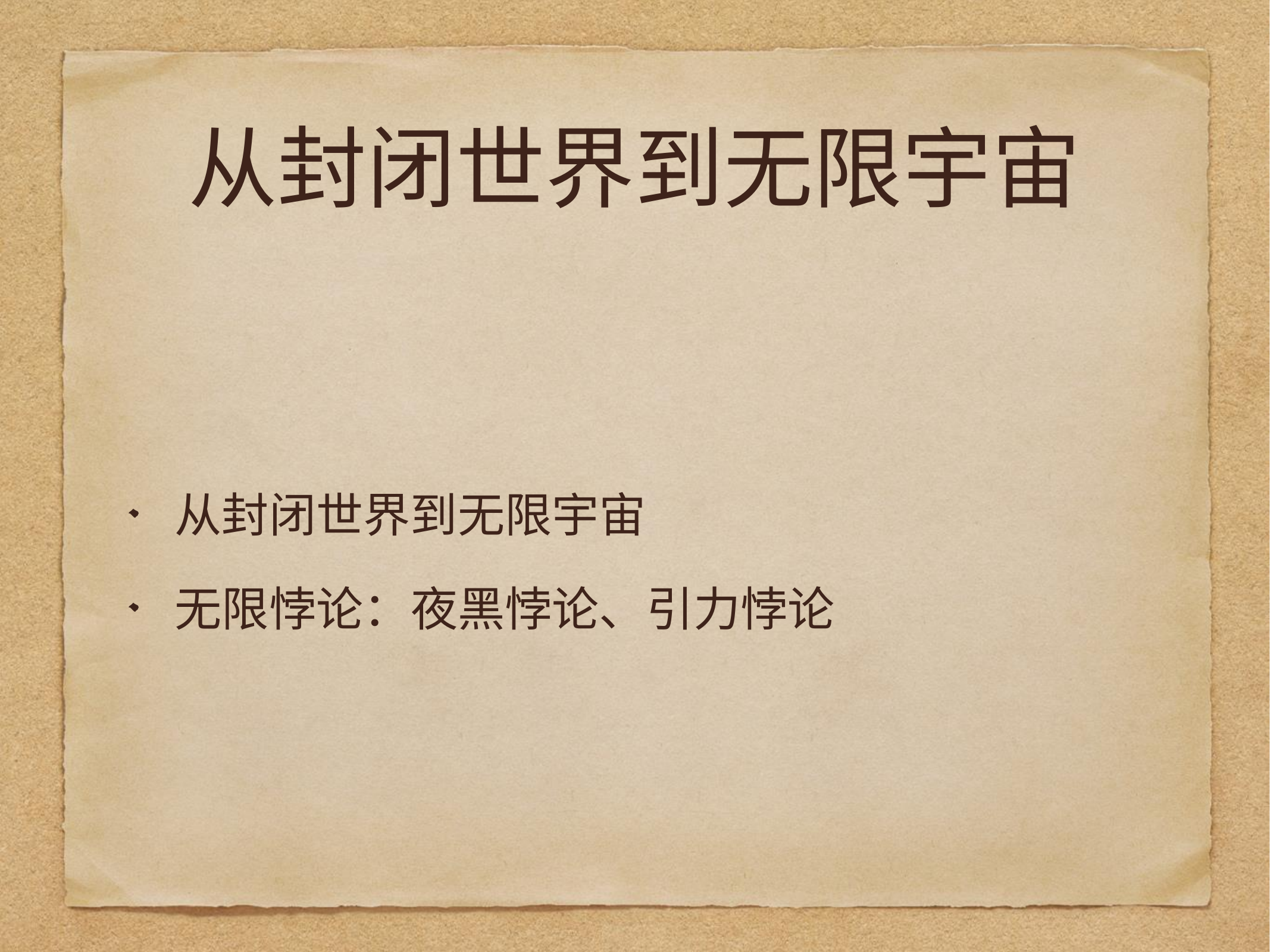

# 从封闭世界到无限宇宙
从封闭世界到无限宇宙
无限悖论：夜黑悖论、引力悖论